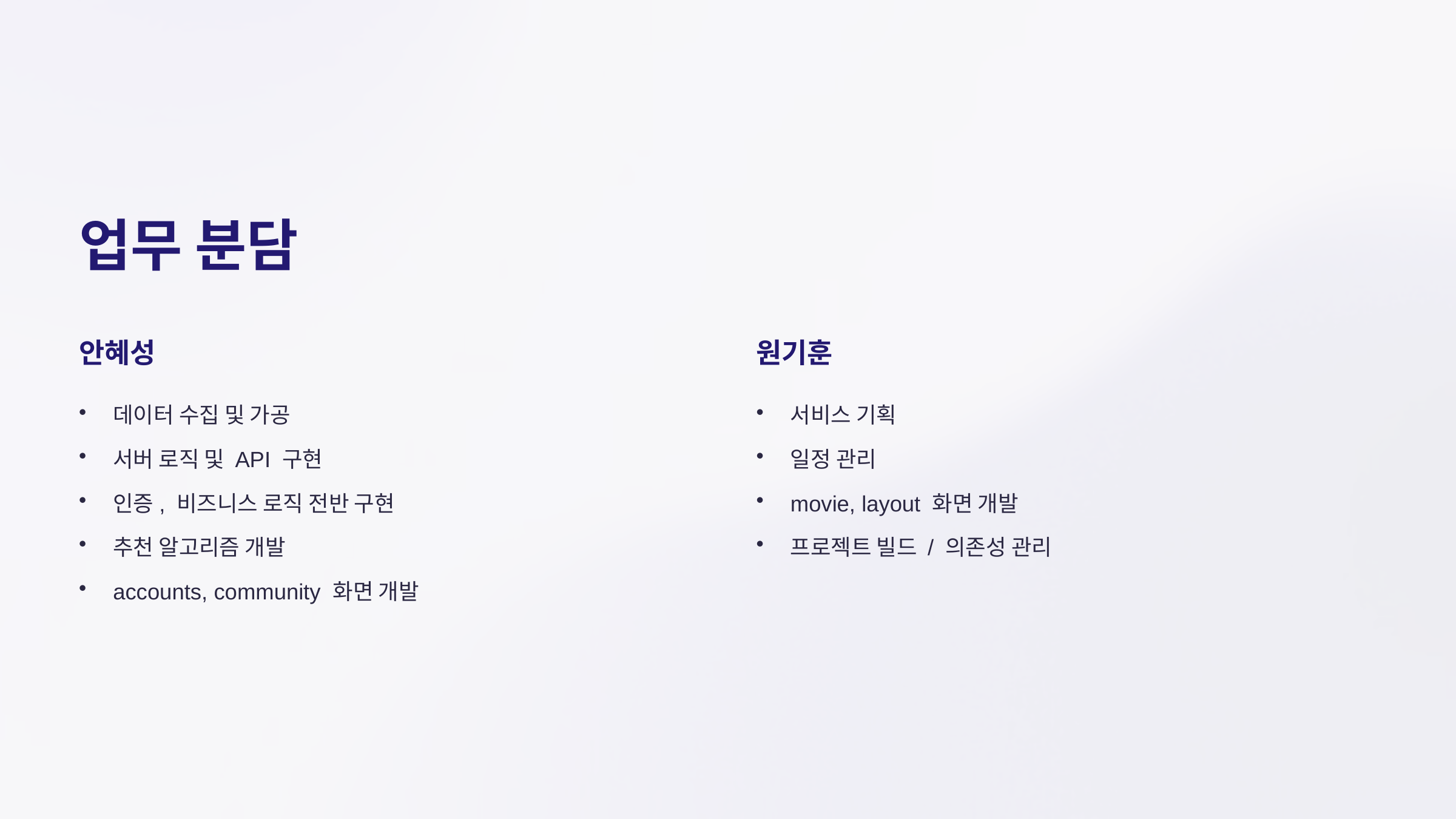

업무 분담
안혜성
원기훈
데이터 수집 및 가공
서비스 기획
서버 로직 및 API 구현
일정 관리
인증, 비즈니스 로직 전반 구현
movie, layout 화면 개발
추천 알고리즘 개발
프로젝트 빌드 / 의존성 관리
accounts, community 화면 개발